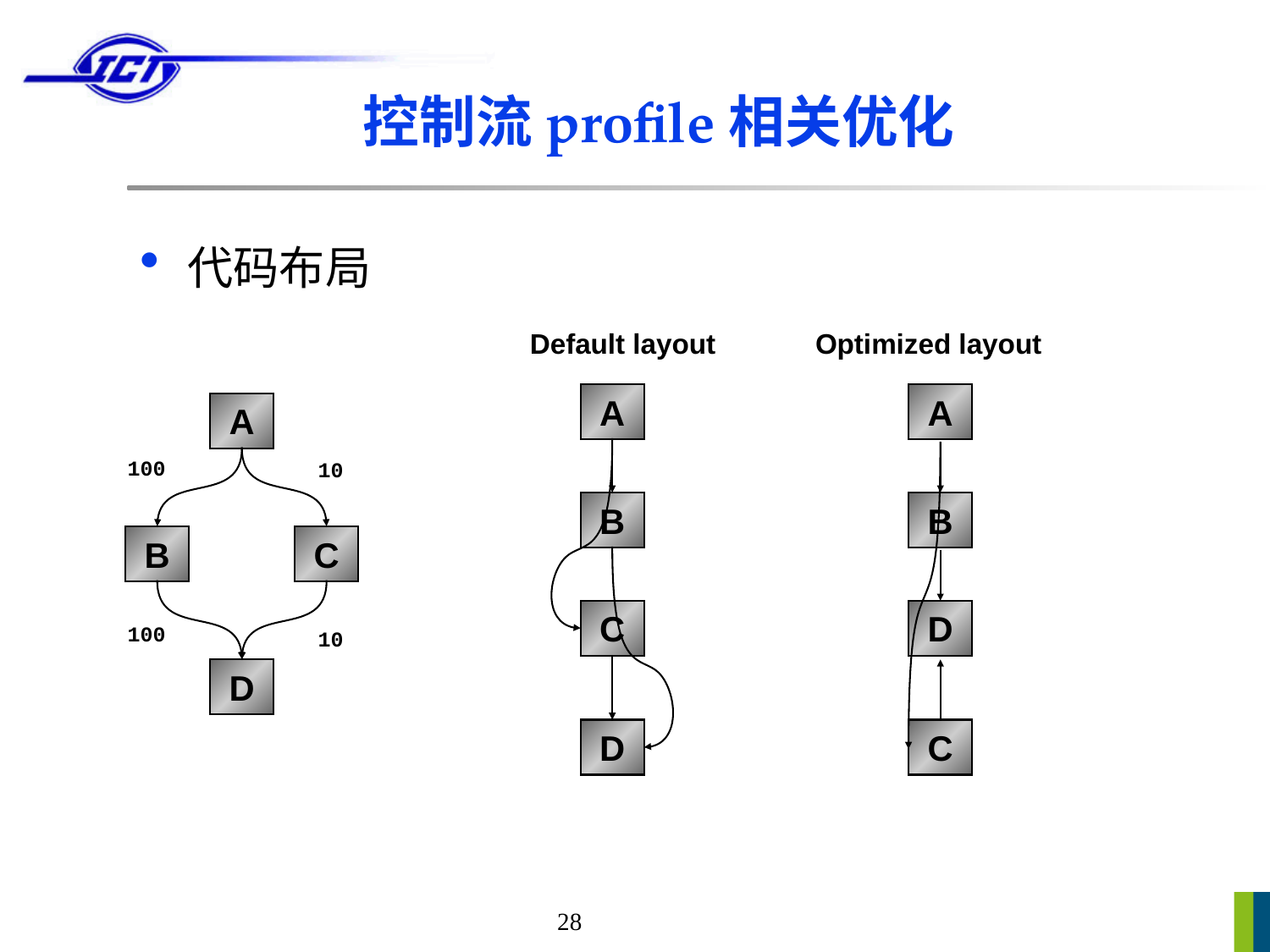

# 控制流profile相关优化
代码布局
Default layout
A
B
C
D
Optimized layout
A
B
D
C
A
100
10
B
C
100
10
D